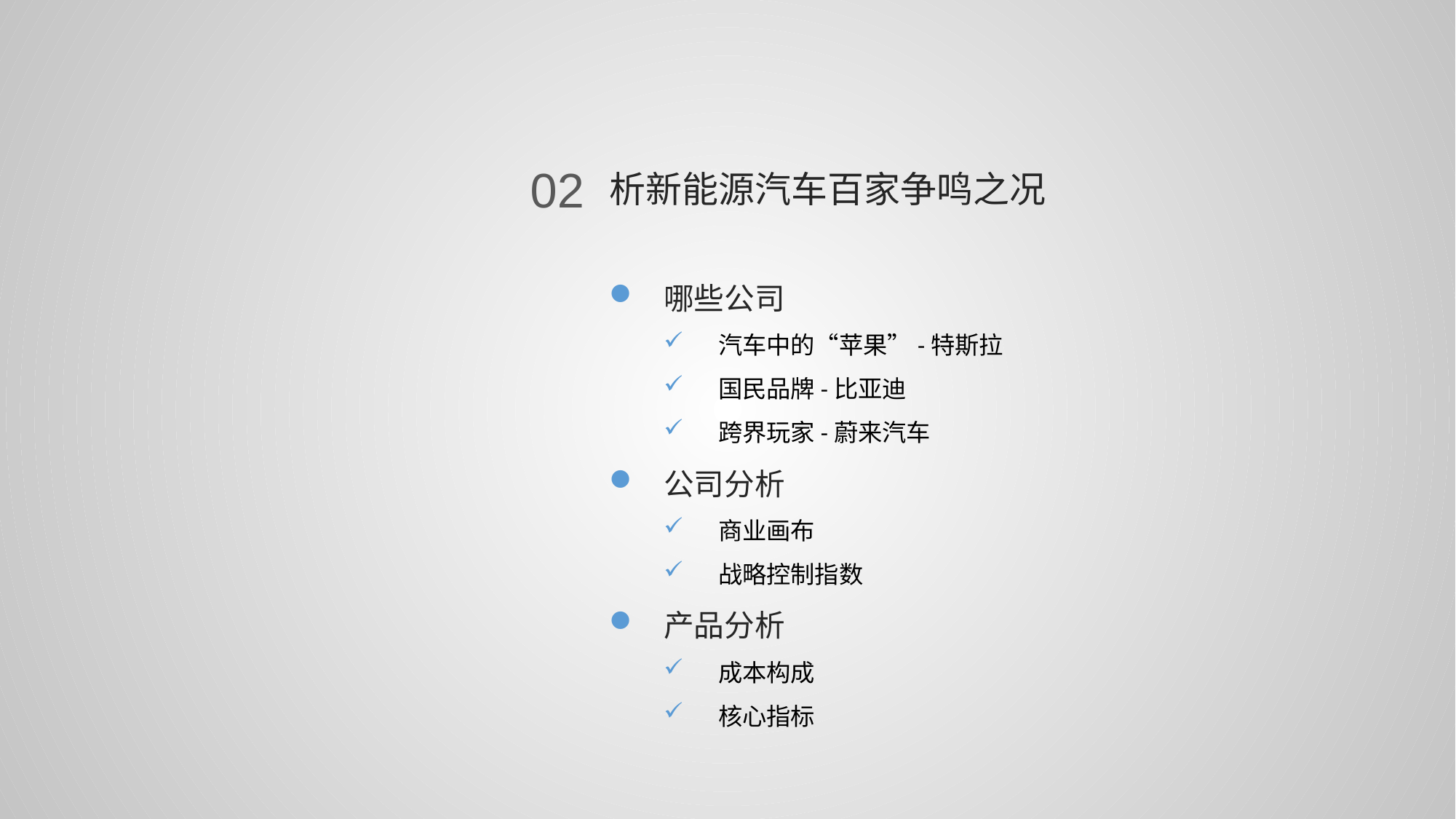

02
析新能源汽车百家争鸣之况
哪些公司
汽车中的“苹果”-特斯拉
国民品牌-比亚迪
跨界玩家-蔚来汽车
公司分析
商业画布
战略控制指数
产品分析
成本构成
核心指标